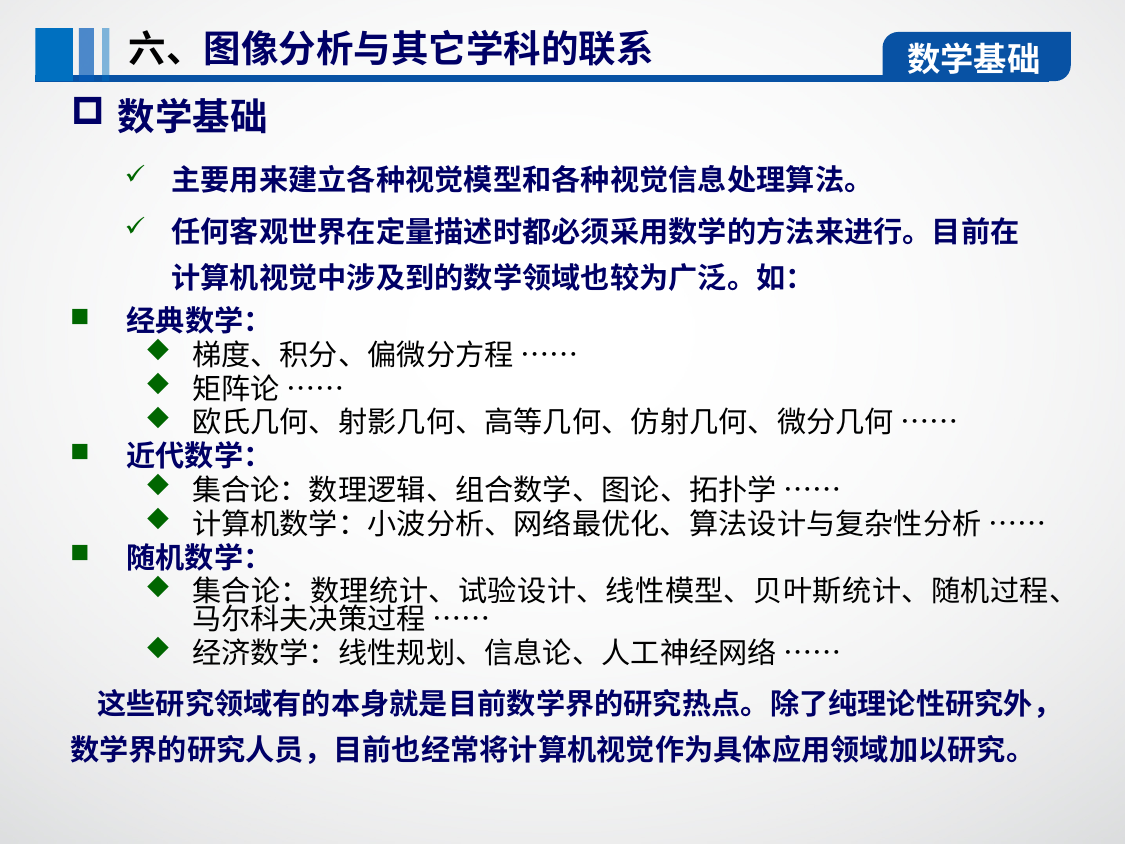

六、图像分析与其它学科的联系
数学基础
数学基础
主要用来建立各种视觉模型和各种视觉信息处理算法。
任何客观世界在定量描述时都必须采用数学的方法来进行。目前在计算机视觉中涉及到的数学领域也较为广泛。如：
经典数学：
梯度、积分、偏微分方程 ……
矩阵论 ……
欧氏几何、射影几何、高等几何、仿射几何、微分几何 ……
近代数学：
集合论：数理逻辑、组合数学、图论、拓扑学 ……
计算机数学：小波分析、网络最优化、算法设计与复杂性分析 ……
随机数学：
集合论：数理统计、试验设计、线性模型、贝叶斯统计、随机过程、马尔科夫决策过程 ……
经济数学：线性规划、信息论、人工神经网络 ……
   这些研究领域有的本身就是目前数学界的研究热点。除了纯理论性研究外，数学界的研究人员，目前也经常将计算机视觉作为具体应用领域加以研究。
42